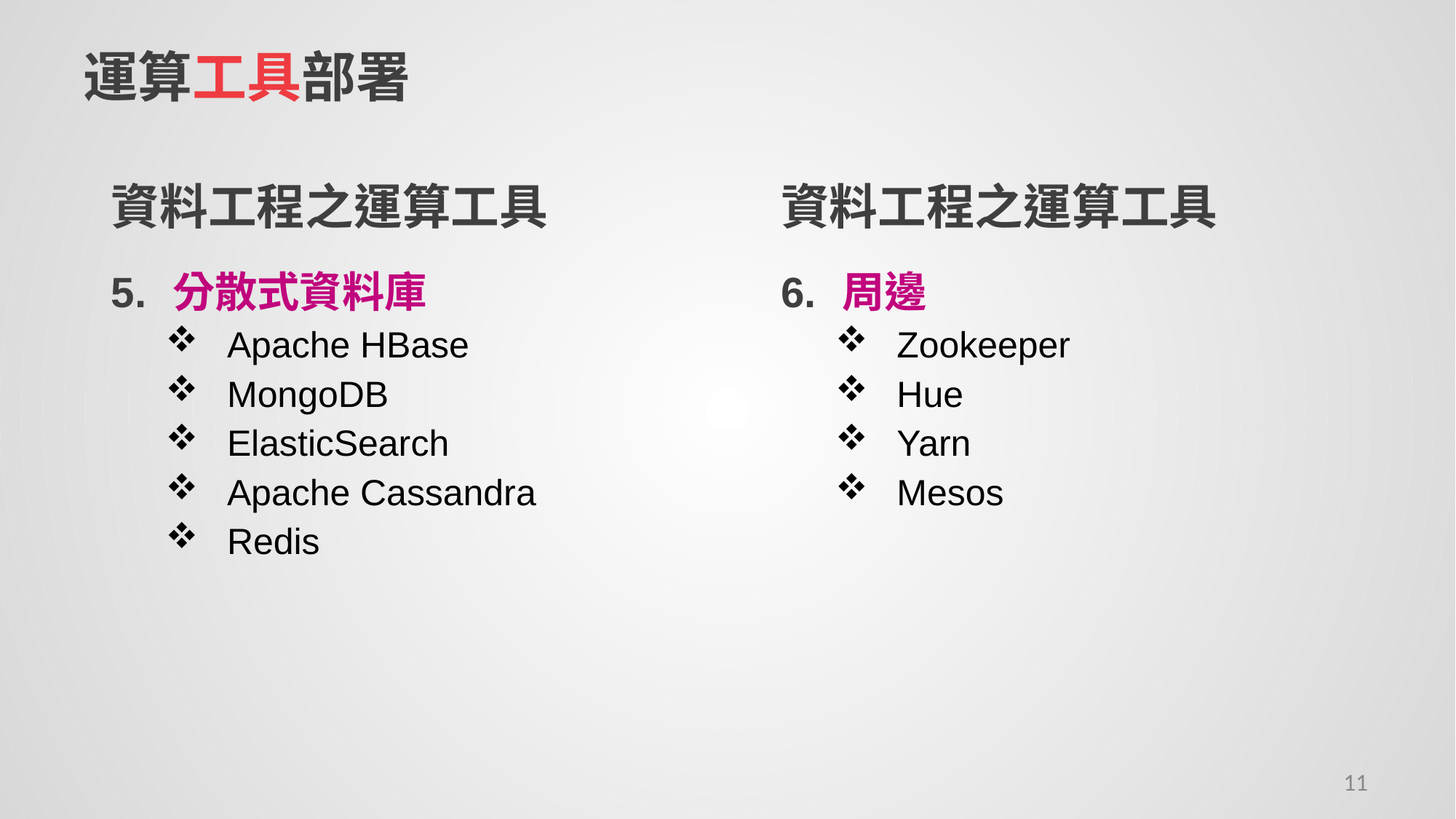

# 運算工具部署
資料工程之運算工具
周邊
Zookeeper
Hue
Yarn
Mesos
資料工程之運算工具
分散式資料庫
Apache HBase
MongoDB
ElasticSearch
Apache Cassandra
Redis

11